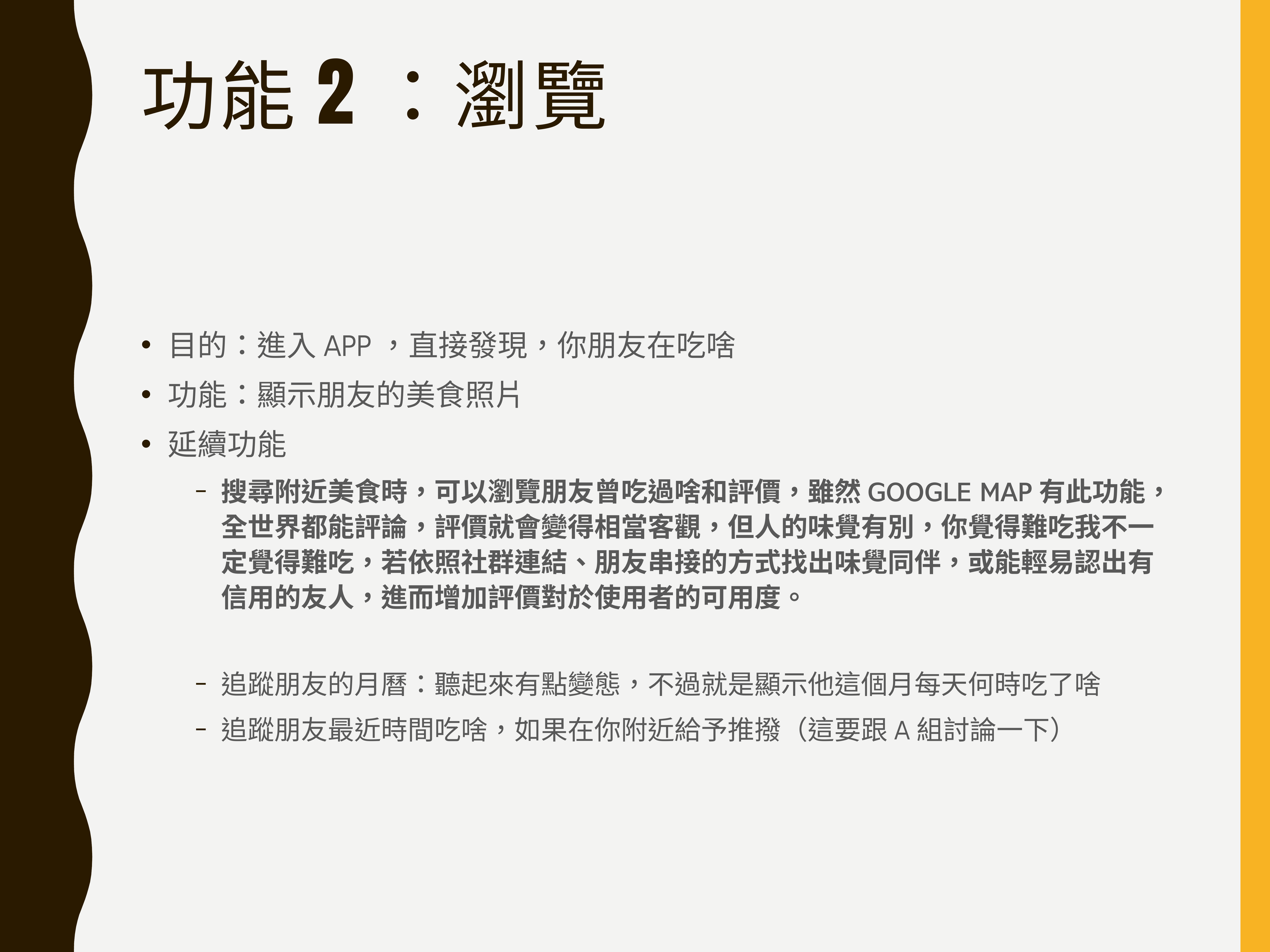

# 功能2：瀏覽
目的：進入APP，直接發現，你朋友在吃啥
功能：顯示朋友的美食照片
延續功能
搜尋附近美食時，可以瀏覽朋友曾吃過啥和評價，雖然GOOGLE MAP有此功能，全世界都能評論，評價就會變得相當客觀，但人的味覺有別，你覺得難吃我不一定覺得難吃，若依照社群連結、朋友串接的方式找出味覺同伴，或能輕易認出有信用的友人，進而增加評價對於使用者的可用度。

追蹤朋友的月曆：聽起來有點變態，不過就是顯示他這個月每天何時吃了啥
追蹤朋友最近時間吃啥，如果在你附近給予推撥（這要跟A組討論一下）